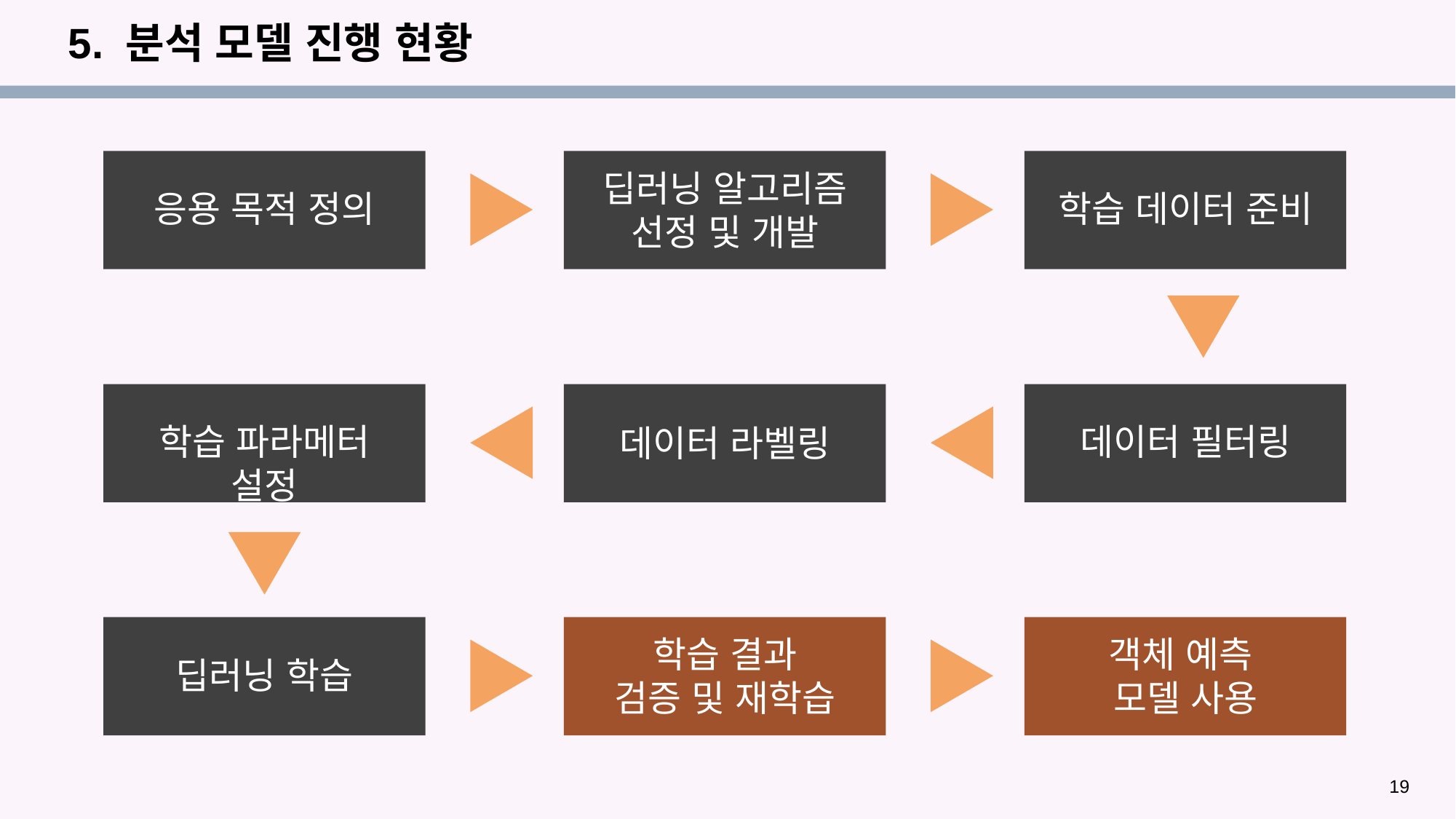

# 5. 분석 모델 진행 현황

딥러닝 알고리즘 선정 및 개발

응용 목적 정의
학습 데이터 준비

학습 파라메터 설정
데이터 필터링
데이터 라벨링

학습 결과
검증 및 재학습
객체 예측
모델 사용

딥러닝 학습